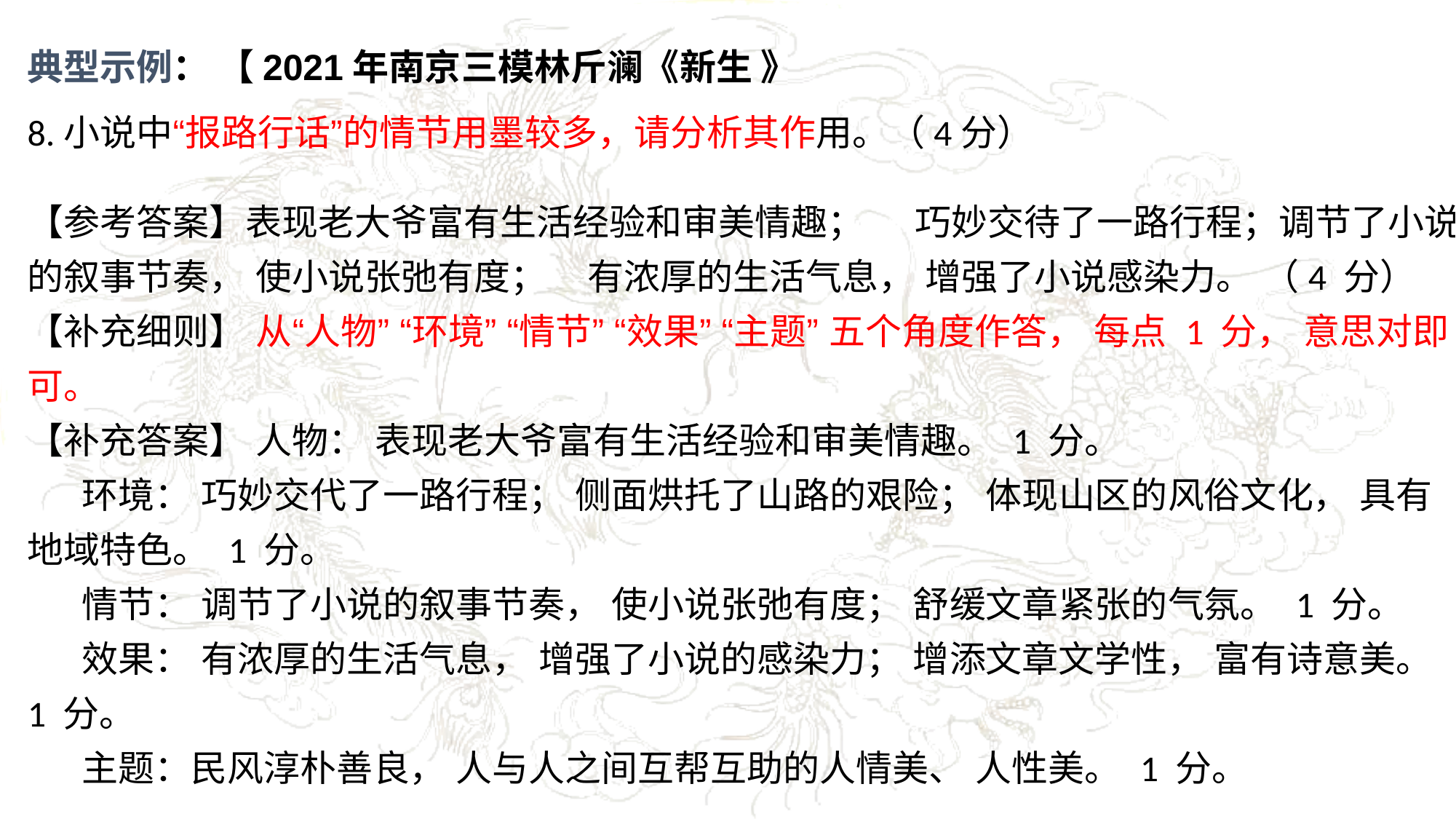

典型示例： 【2021年南京三模林斤澜《新生 》
8.小说中“报路行话”的情节用墨较多，请分析其作用。（4分）
【参考答案】表现老大爷富有生活经验和审美情趣；     巧妙交待了一路行程；调节了小说的叙事节奏， 使小说张弛有度；    有浓厚的生活气息， 增强了小说感染力。 （4 分）
【补充细则】 从“人物” “环境” “情节” “效果” “主题” 五个角度作答， 每点 1 分， 意思对即可。
【补充答案】 人物： 表现老大爷富有生活经验和审美情趣。 1 分。
环境： 巧妙交代了一路行程； 侧面烘托了山路的艰险； 体现山区的风俗文化， 具有地域特色。 1 分。
情节： 调节了小说的叙事节奏， 使小说张弛有度； 舒缓文章紧张的气氛。 1 分。
效果： 有浓厚的生活气息， 增强了小说的感染力； 增添文章文学性， 富有诗意美。 1 分。
主题：民风淳朴善良， 人与人之间互帮互助的人情美、 人性美。 1 分。